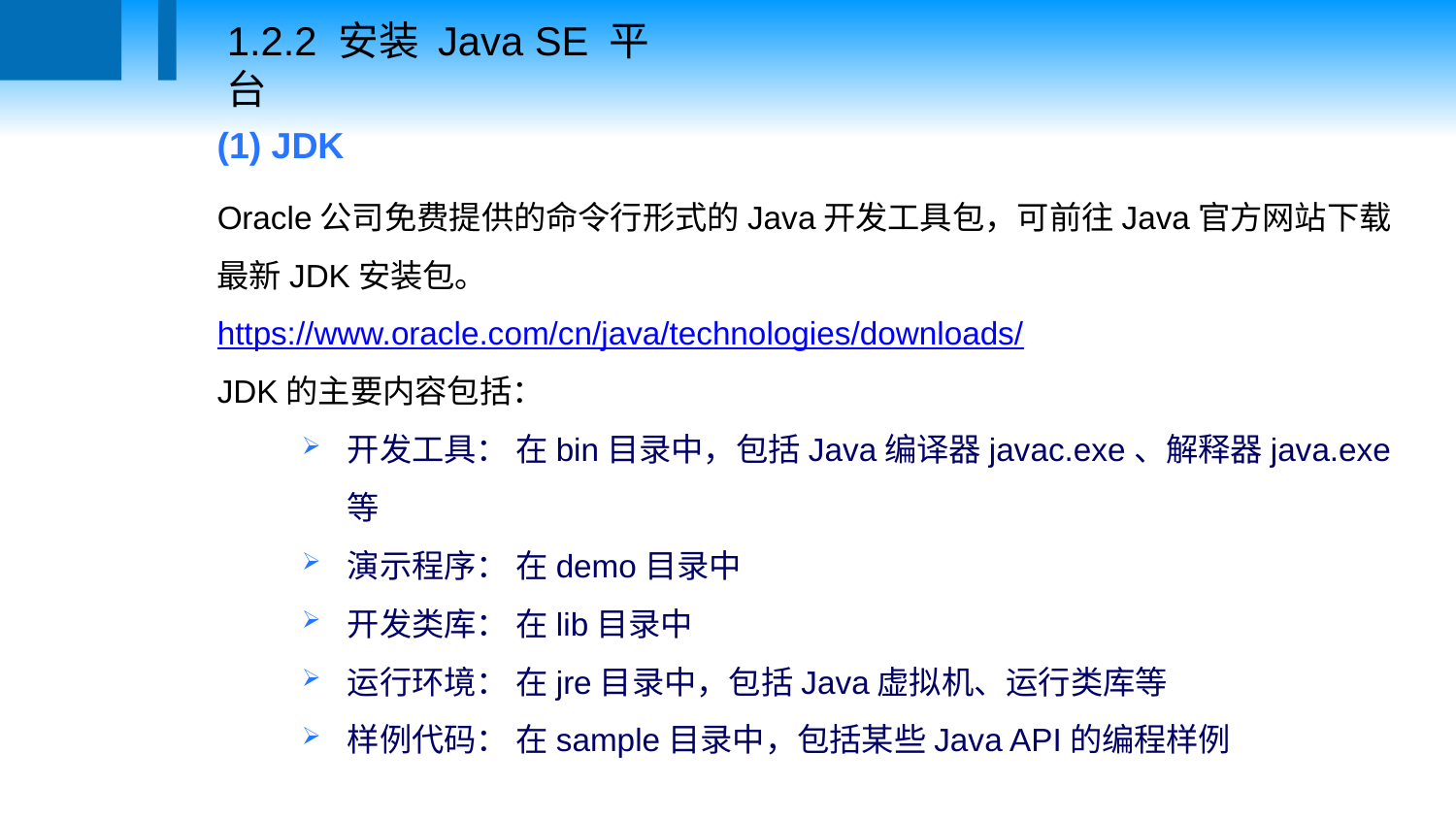

1.2.2 安装 Java SE 平台
(1) JDK
Oracle公司免费提供的命令行形式的Java开发工具包，可前往Java官方网站下载最新JDK安装包。
https://www.oracle.com/cn/java/technologies/downloads/
JDK的主要内容包括：
开发工具： 在bin目录中，包括Java编译器javac.exe、解释器java.exe等
演示程序： 在demo目录中
开发类库： 在lib目录中
运行环境： 在jre目录中，包括Java虚拟机、运行类库等
样例代码： 在sample目录中，包括某些Java API的编程样例